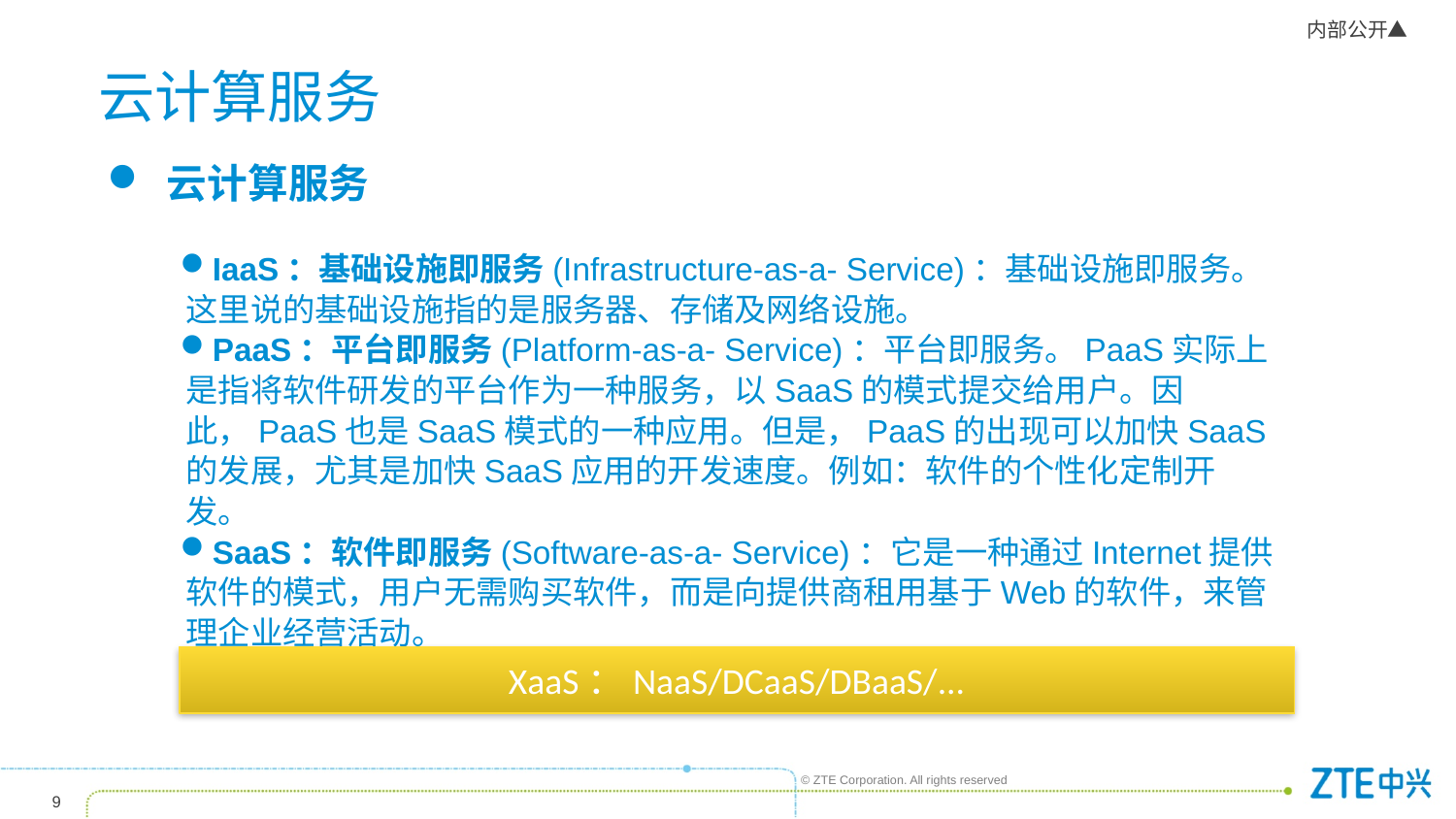

云计算服务
 云计算服务

IaaS：基础设施即服务(Infrastructure-as-a- Service)：基础设施即服务。这里说的基础设施指的是服务器、存储及网络设施。
PaaS：平台即服务(Platform-as-a- Service)：平台即服务。PaaS实际上是指将软件研发的平台作为一种服务，以SaaS的模式提交给用户。因此，PaaS也是SaaS模式的一种应用。但是，PaaS的出现可以加快SaaS的发展，尤其是加快SaaS应用的开发速度。例如：软件的个性化定制开发。
SaaS：软件即服务(Software-as-a- Service)：它是一种通过Internet提供软件的模式，用户无需购买软件，而是向提供商租用基于Web的软件，来管理企业经营活动。
XaaS：NaaS/DCaaS/DBaaS/...